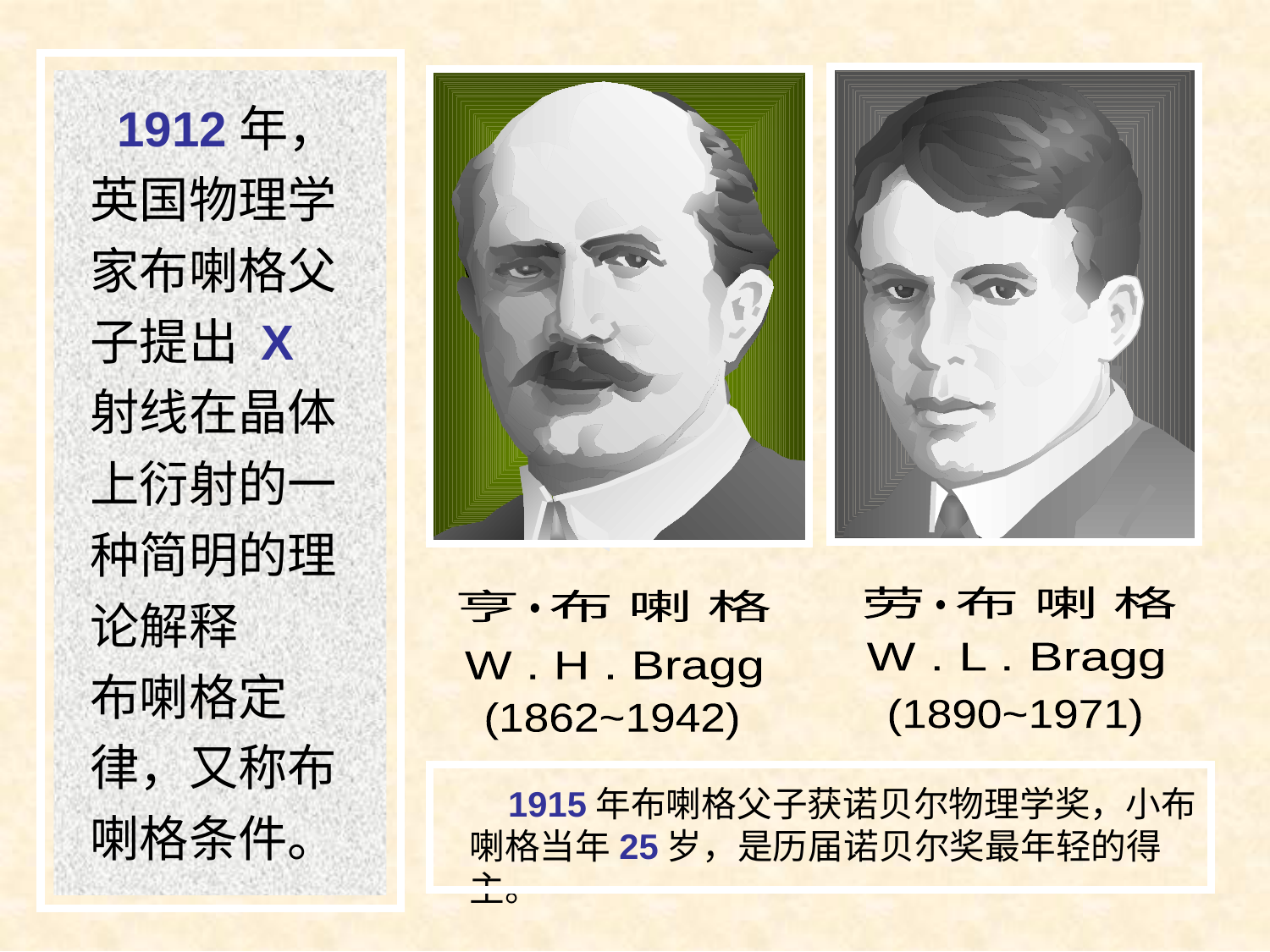

布喇格父子

   1912年，英国物理学家布喇格父子提出 X射线在晶体上衍射的一种简明的理论解释      布喇格定律，又称布喇格条件。

劳  布 喇 格

W . L . Bragg
(1890~1971)
亨  布 喇 格

W . H . Bragg
(1862~1942)

    1915年布喇格父子获诺贝尔物理学奖，小布喇格当年25岁，是历届诺贝尔奖最年轻的得主。